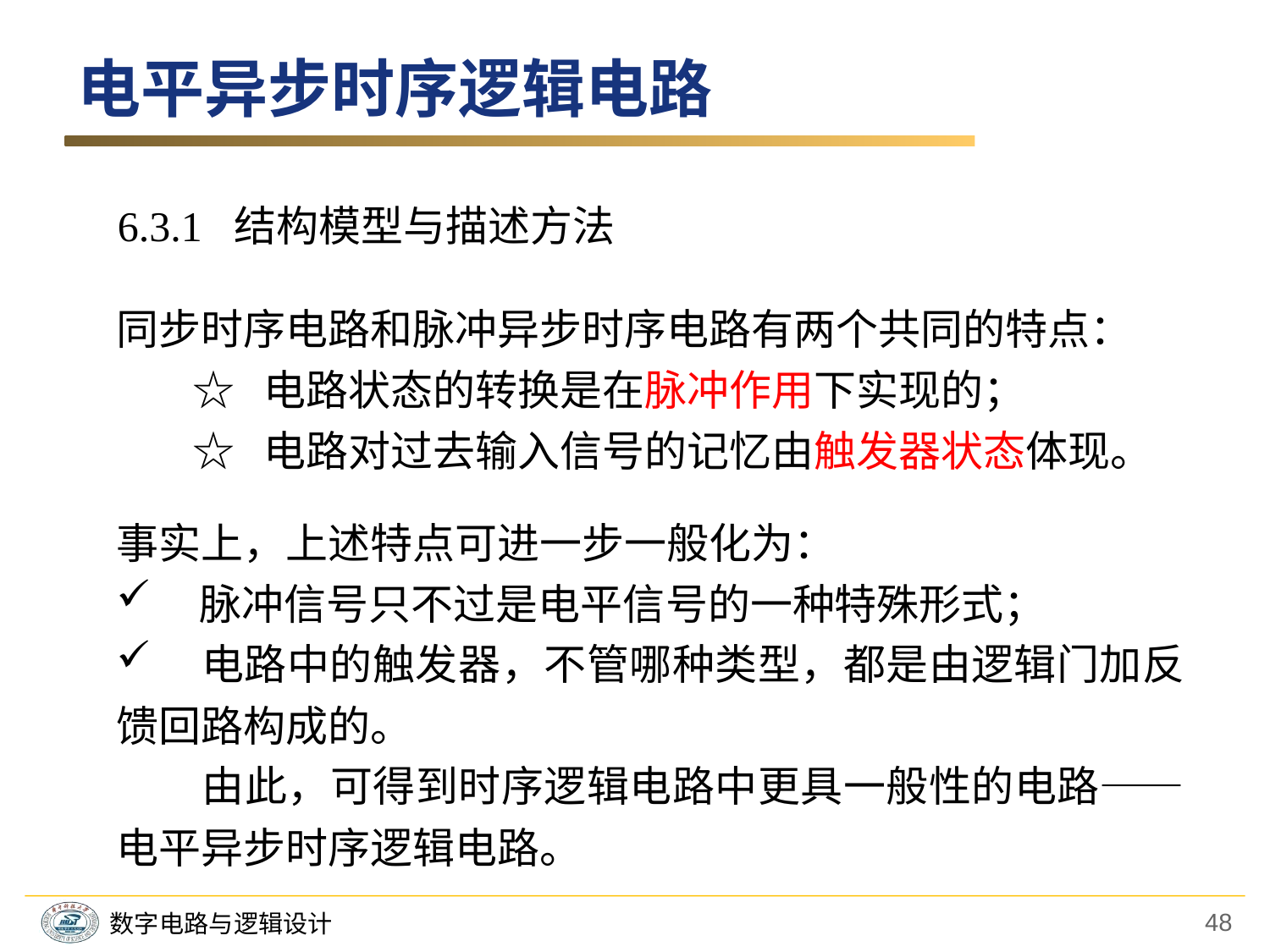

电平异步时序逻辑电路
6.3.1  结构模型与描述方法
同步时序电路和脉冲异步时序电路有两个共同的特点：
        ☆  电路状态的转换是在脉冲作用下实现的；
        ☆  电路对过去输入信号的记忆由触发器状态体现。
事实上，上述特点可进一步一般化为：
    脉冲信号只不过是电平信号的一种特殊形式；
    电路中的触发器，不管哪种类型，都是由逻辑门加反馈回路构成的。
　　由此，可得到时序逻辑电路中更具一般性的电路——电平异步时序逻辑电路。
48
数字电路与逻辑设计